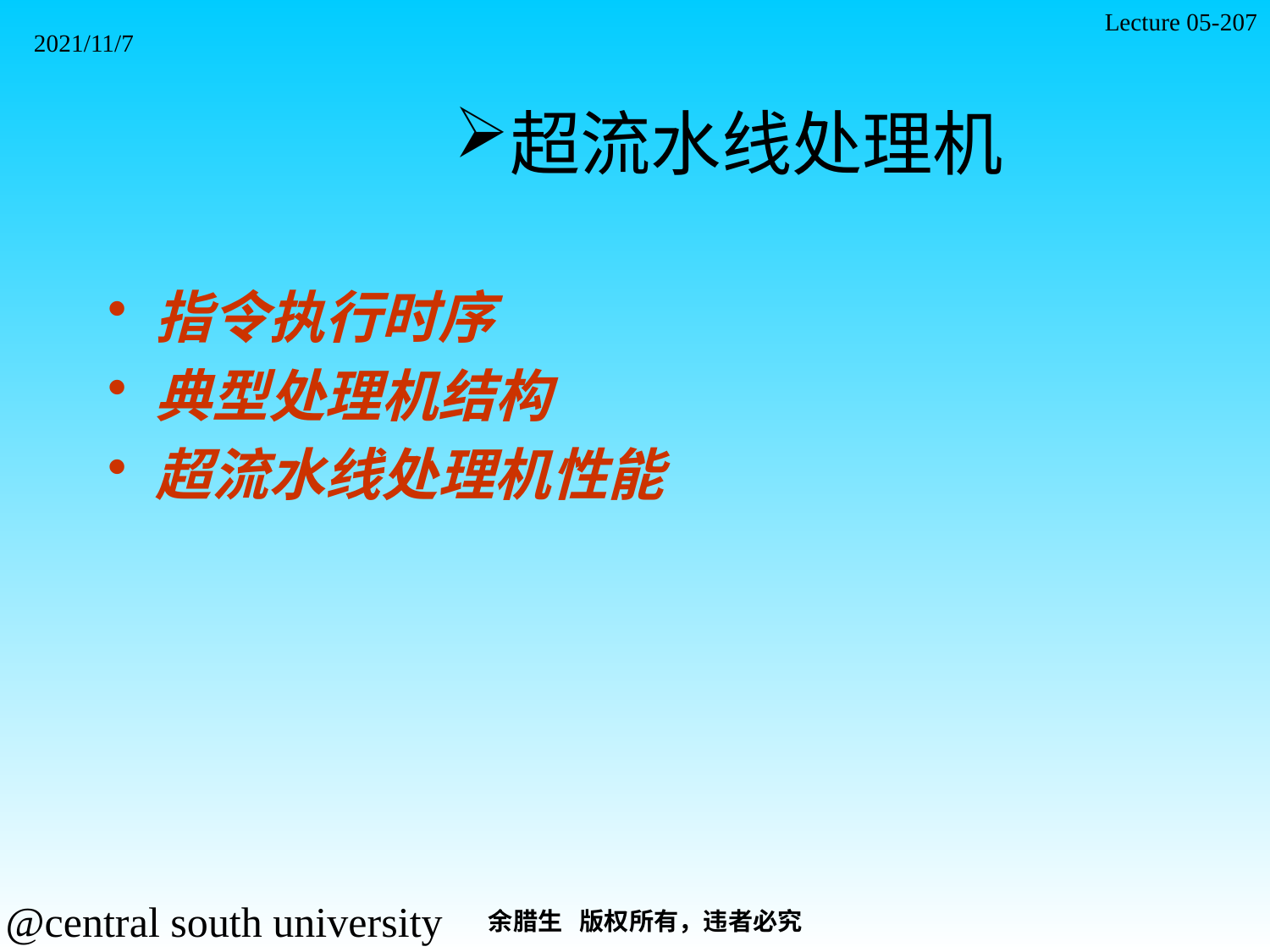

Lecture 05-207
2021/11/7
# 超流水线处理机
指令执行时序
典型处理机结构
超流水线处理机性能

余腊生   版权所有，违者必究